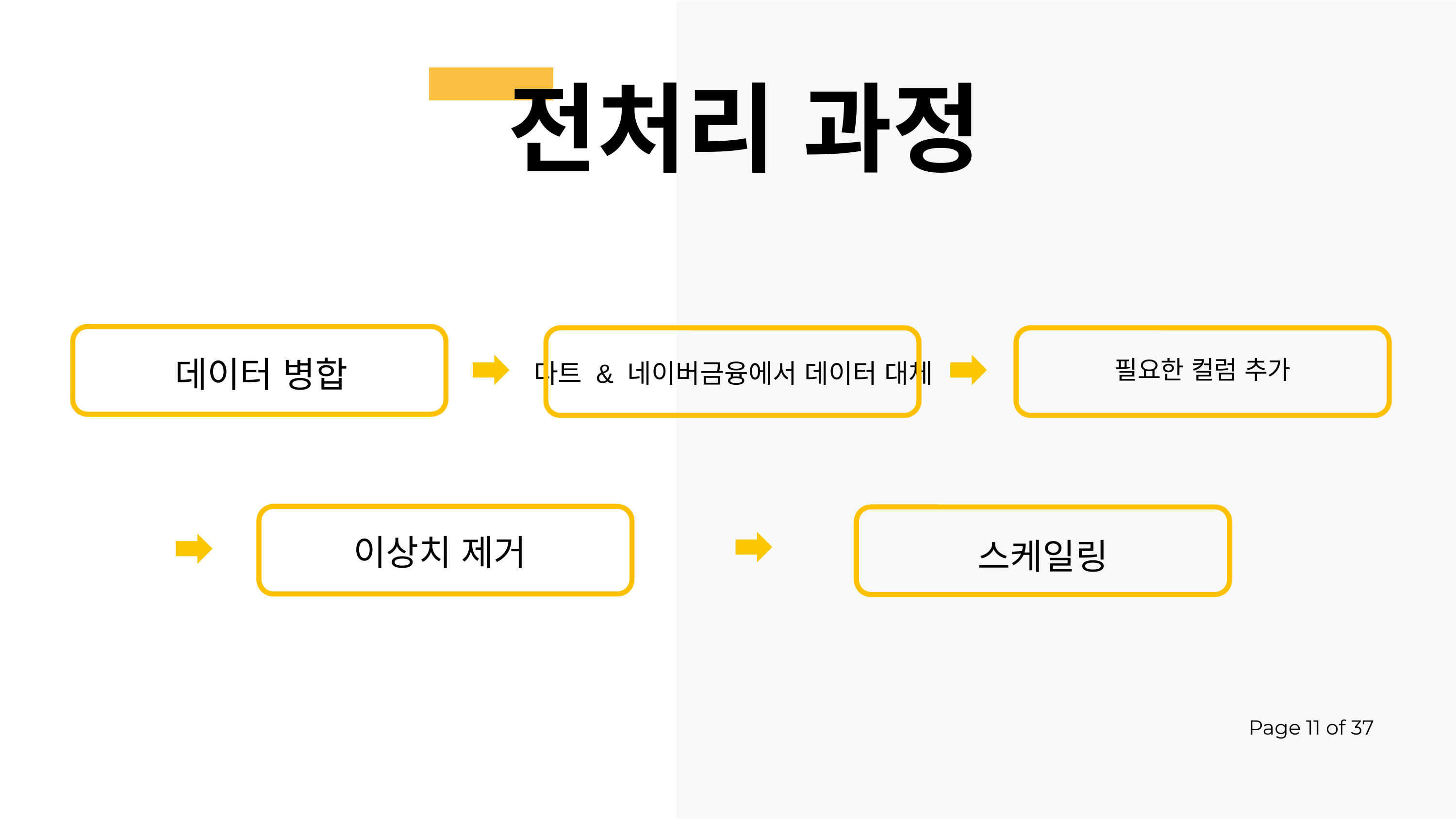

전처리 과정

데이터 병합
필요한 컬럼 추가
다트 & 네이버금융에서 데이터 대체

이상치 제거
스케일링

Page 11 of 37